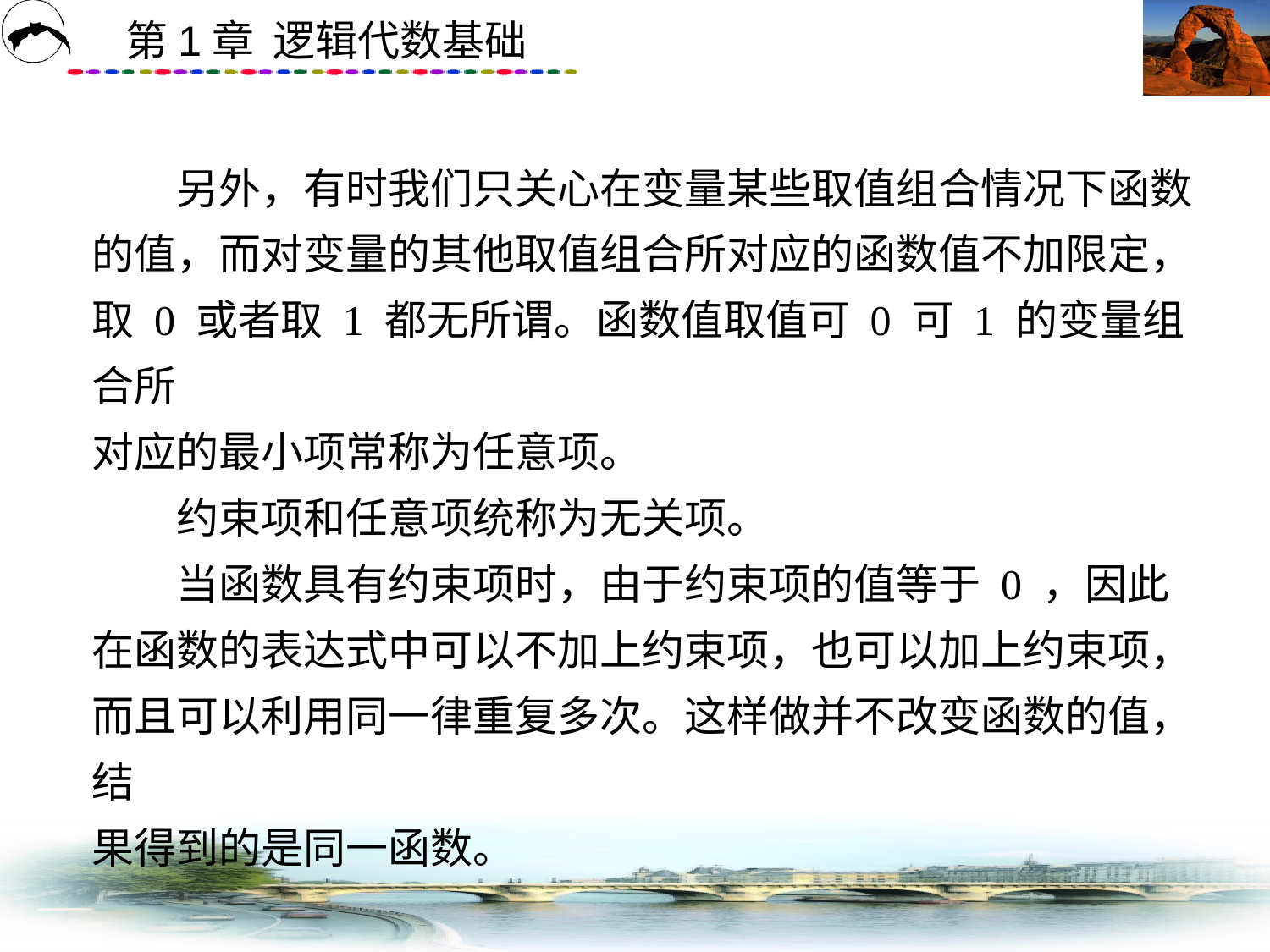

# 另外，有时我们只关心在变量某些取值组合情况下函数的值，而对变量的其他取值组合所对应的函数值不加限定，取 0 或者取 1 都无所谓。函数值取值可 0 可 1 的变量组合所 对应的最小项常称为任意项。 　　约束项和任意项统称为无关项。 　　当函数具有约束项时，由于约束项的值等于 0 ，因此在函数的表达式中可以不加上约束项，也可以加上约束项，而且可以利用同一律重复多次。这样做并不改变函数的值，结 果得到的是同一函数。